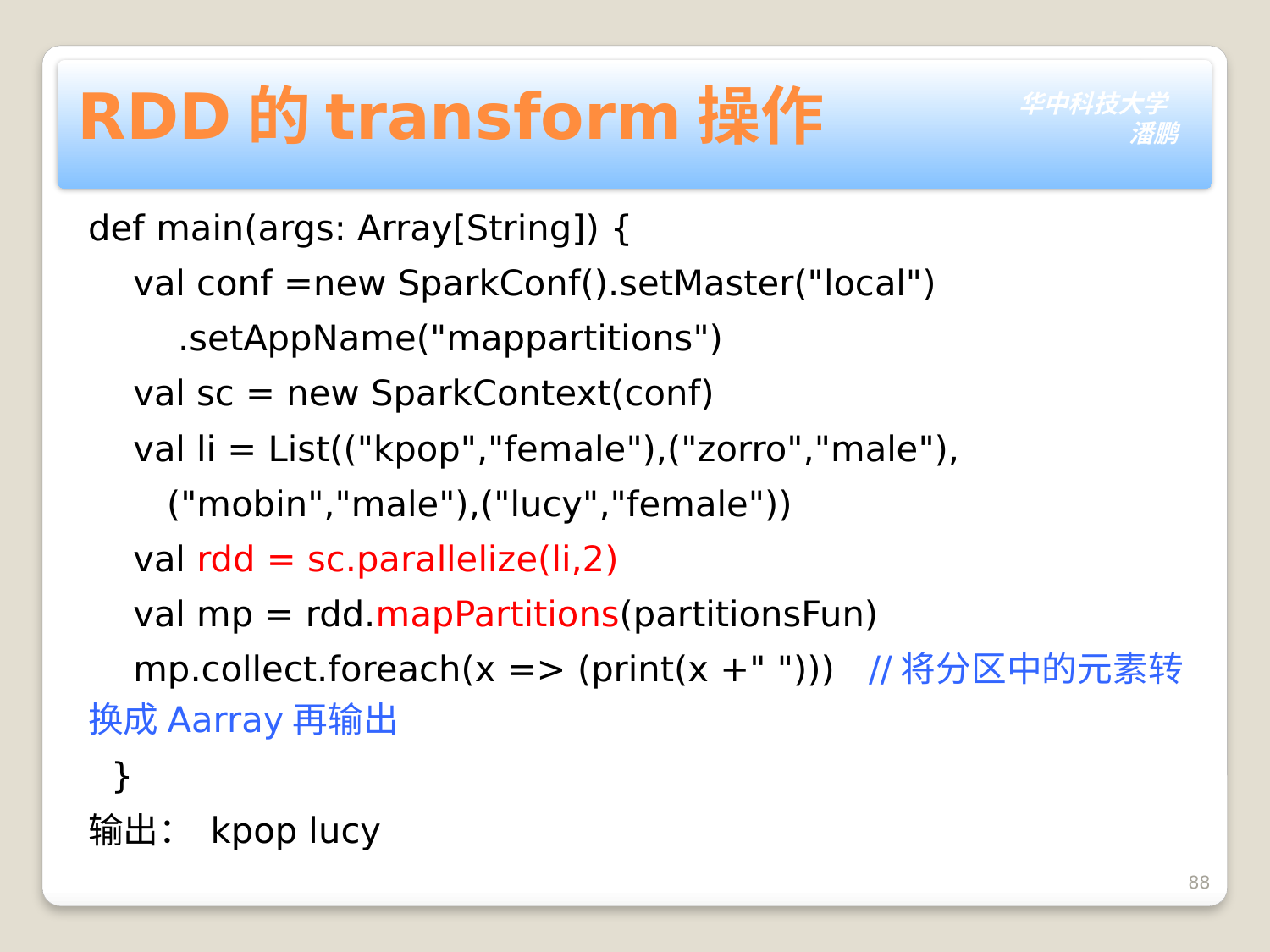

# RDD的transform操作
def main(args: Array[String]) {
    val conf =new SparkConf().setMaster("local")
        .setAppName("mappartitions")
    val sc = new SparkContext(conf)
    val li = List(("kpop","female"),("zorro","male"),
       ("mobin","male"),("lucy","female"))
    val rdd = sc.parallelize(li,2)
    val mp = rdd.mapPartitions(partitionsFun)
    mp.collect.foreach(x => (print(x +" ")))   //将分区中的元素转换成Aarray再输出
  }
输出： kpop lucy
88